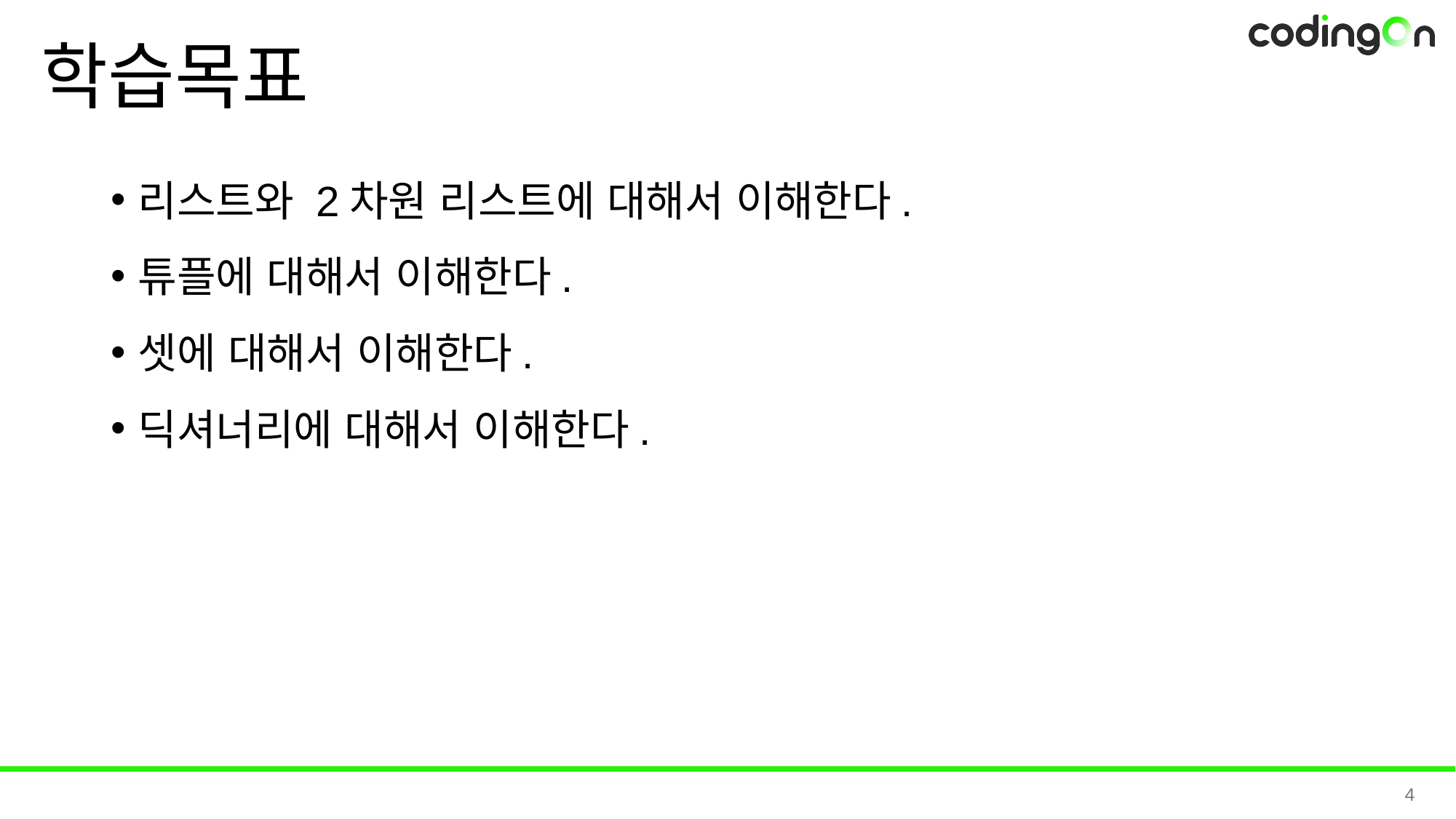

# 학습목표
리스트와 2차원 리스트에 대해서 이해한다.
튜플에 대해서 이해한다.
셋에 대해서 이해한다.
딕셔너리에 대해서 이해한다.
4